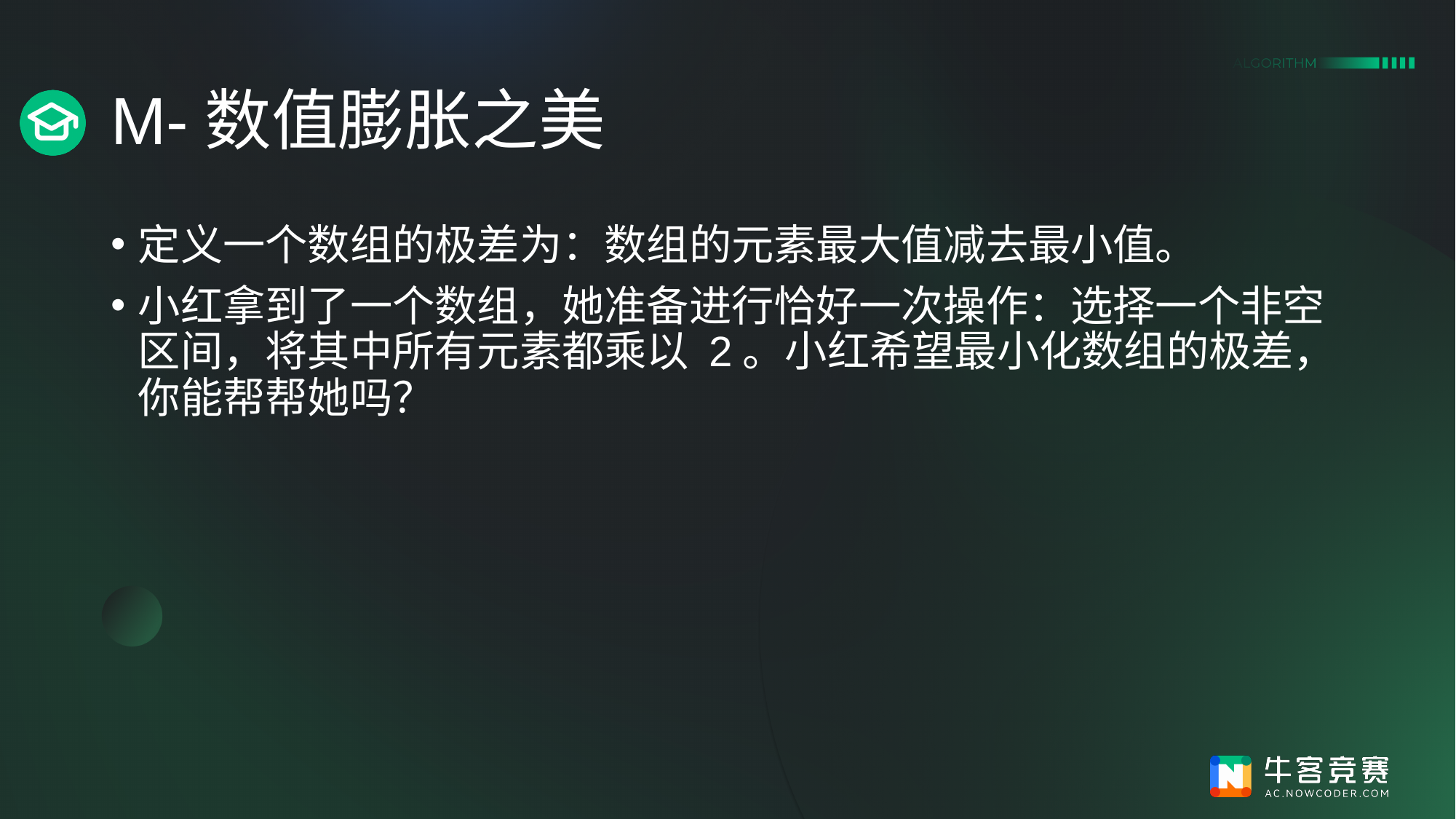

# M-数值膨胀之美
定义一个数组的极差为：数组的元素最大值减去最小值。
小红拿到了一个数组，她准备进行恰好一次操作：选择一个非空区间，将其中所有元素都乘以 2。小红希望最小化数组的极差，你能帮帮她吗？